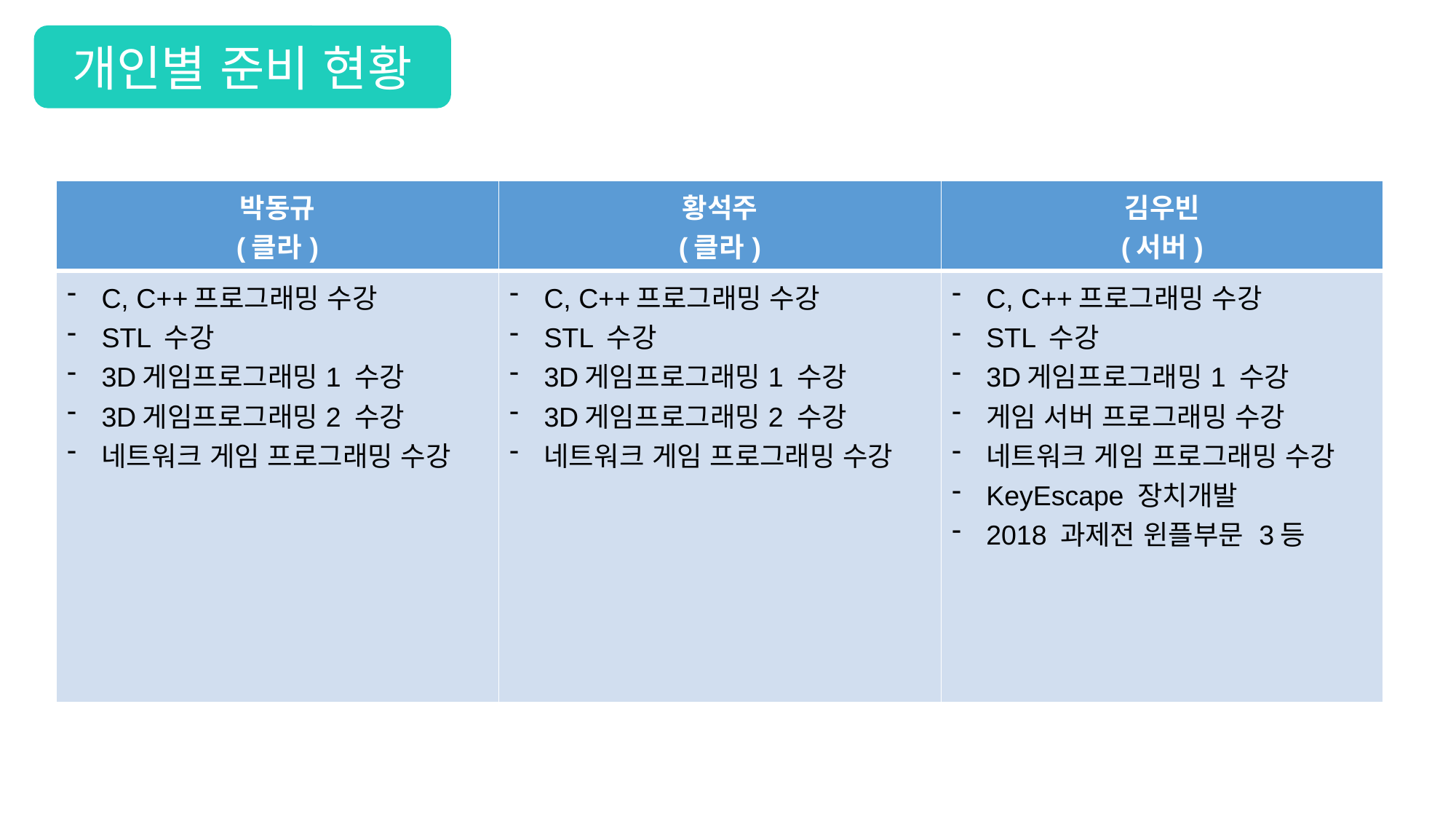

개인별 준비 현황

| 박동규 (클라) | 황석주 (클라) | 김우빈 (서버) |
| --- | --- | --- |
| C, C++프로그래밍 수강 STL 수강 3D게임프로그래밍1 수강 3D게임프로그래밍2 수강 네트워크 게임 프로그래밍 수강 | C, C++프로그래밍 수강 STL 수강 3D게임프로그래밍1 수강 3D게임프로그래밍2 수강 네트워크 게임 프로그래밍 수강 | C, C++프로그래밍 수강 STL 수강 3D게임프로그래밍1 수강 게임 서버 프로그래밍 수강 네트워크 게임 프로그래밍 수강 KeyEscape 장치개발 2018 과제전 윈플부문 3등 |